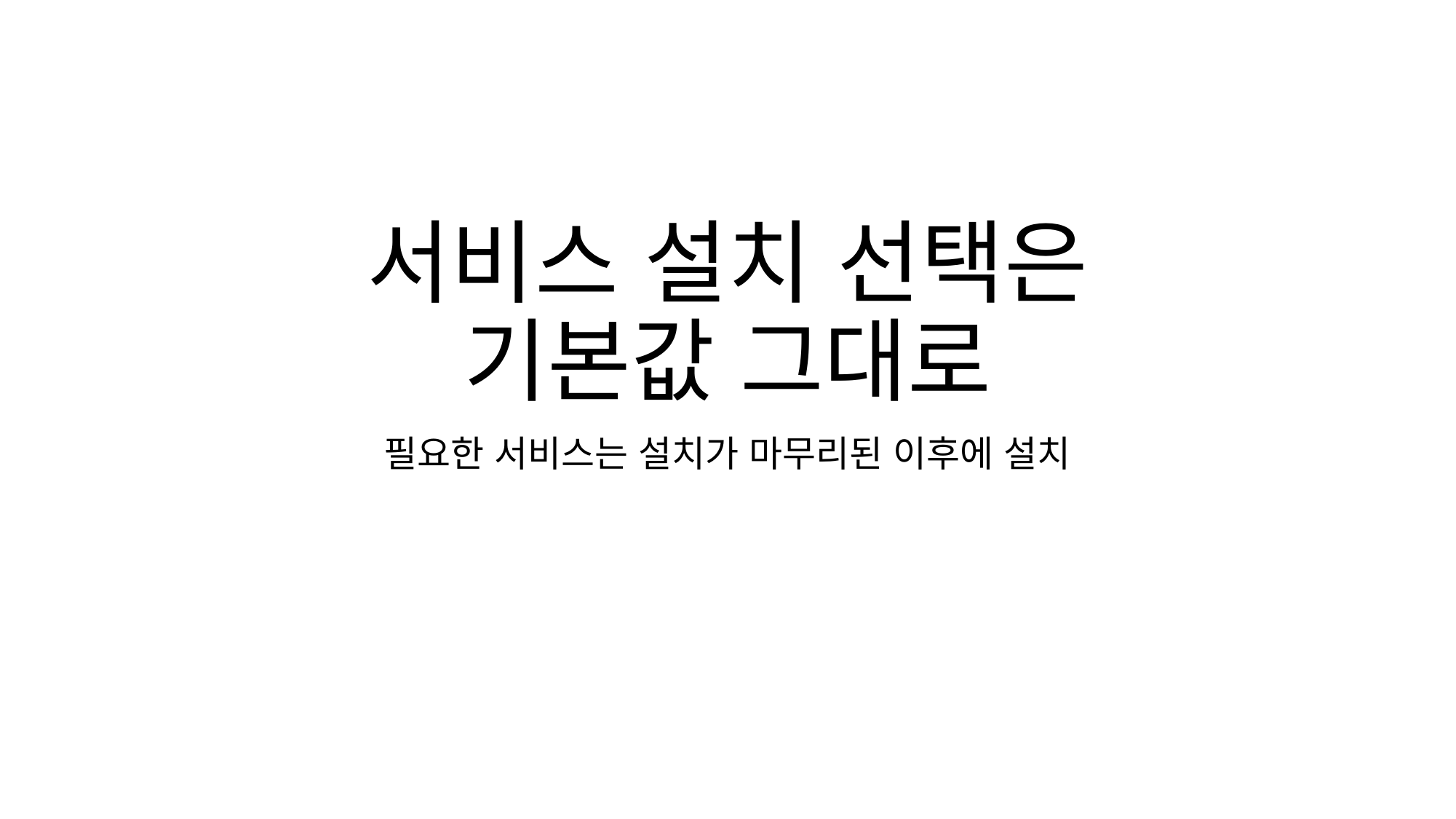

# 서비스 설치 선택은 기본값 그대로
필요한 서비스는 설치가 마무리된 이후에 설치